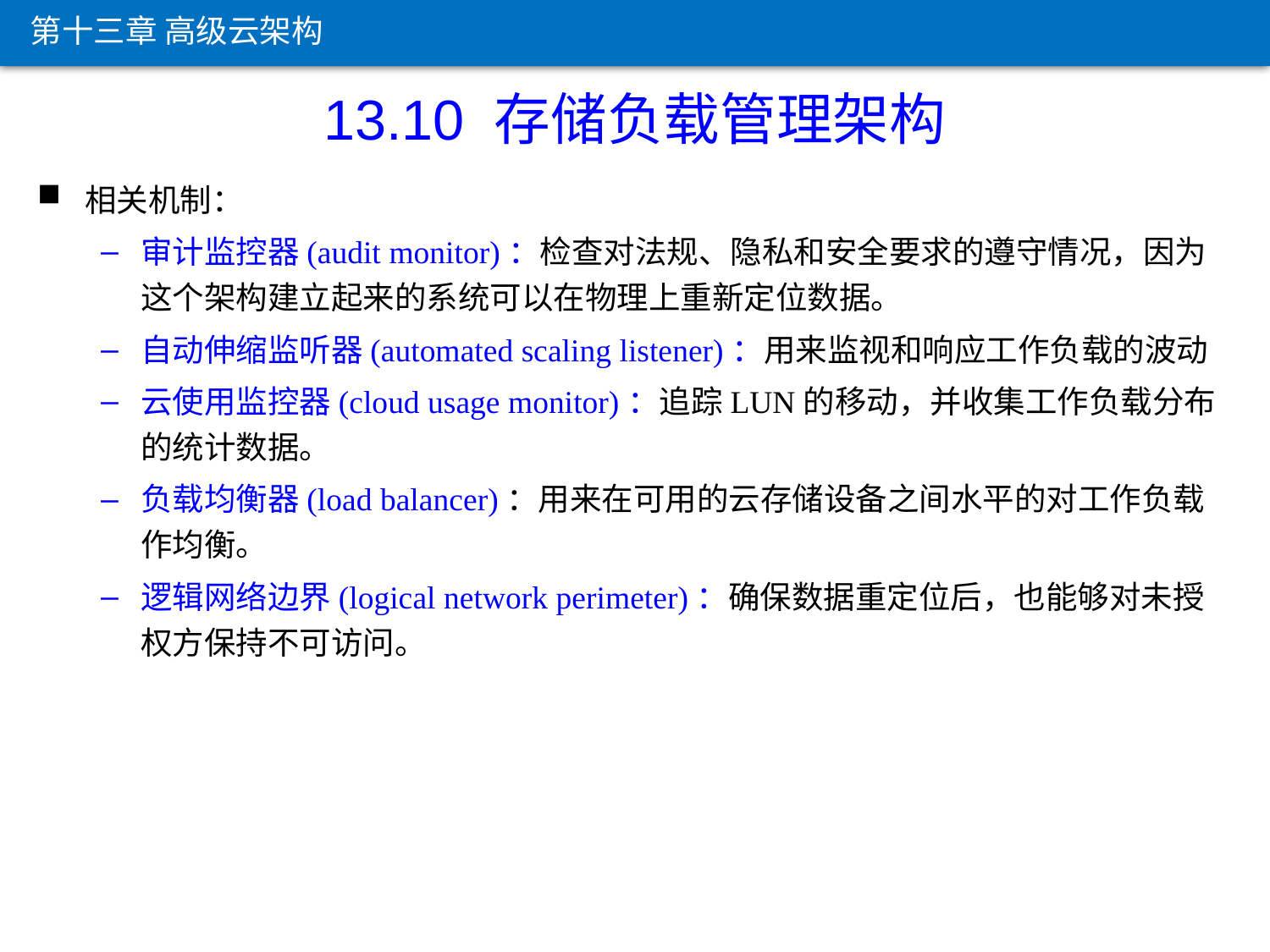

第十三章 高级云架构
13.10 存储负载管理架构
相关机制：
审计监控器(audit monitor)：检查对法规、隐私和安全要求的遵守情况，因为这个架构建立起来的系统可以在物理上重新定位数据。
自动伸缩监听器(automated scaling listener)：用来监视和响应工作负载的波动
云使用监控器(cloud usage monitor)：追踪LUN的移动，并收集工作负载分布的统计数据。
负载均衡器(load balancer)：用来在可用的云存储设备之间水平的对工作负载作均衡。
逻辑网络边界(logical network perimeter)：确保数据重定位后，也能够对未授权方保持不可访问。
49